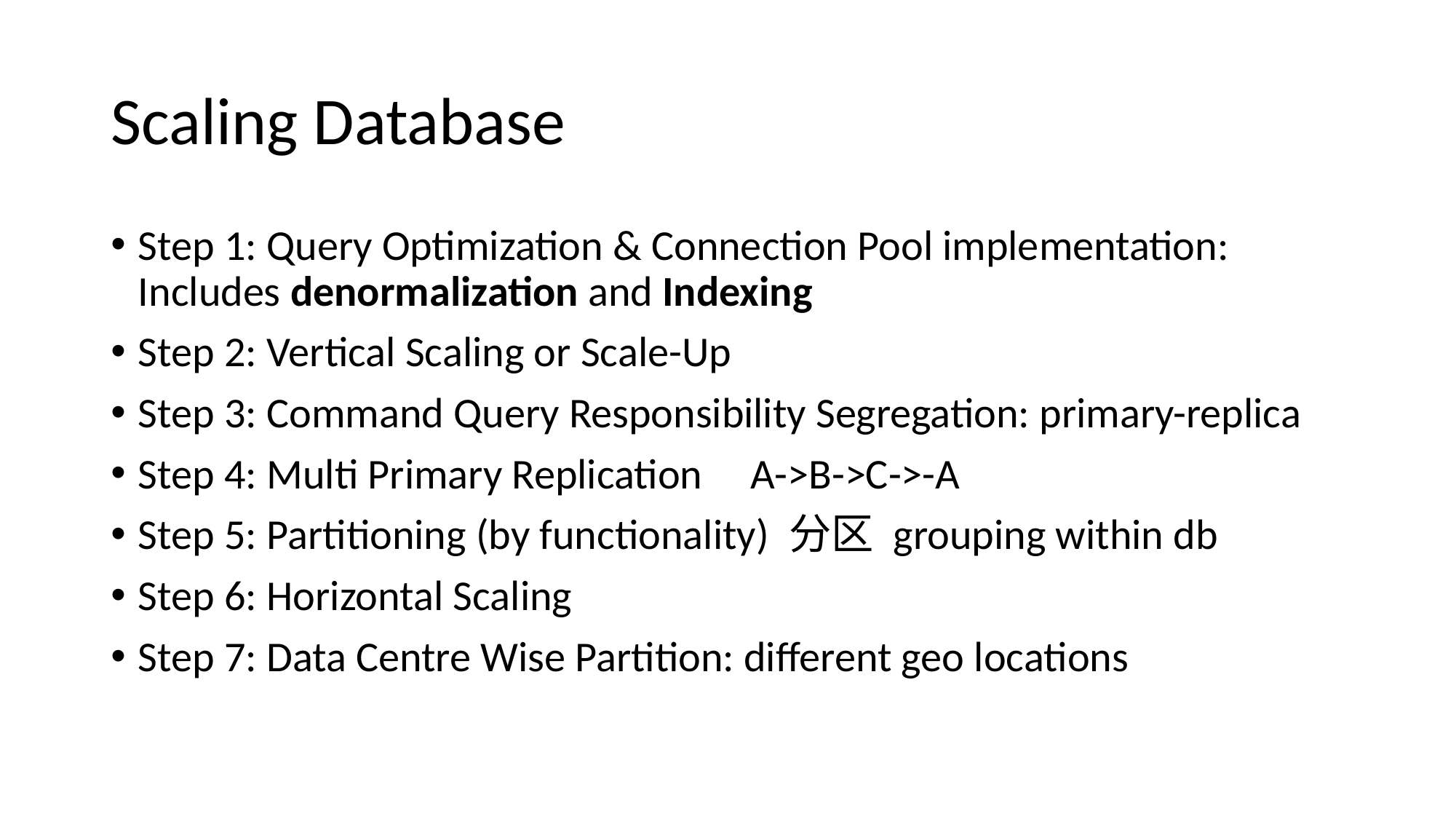

# Scaling Database
Step 1: Query Optimization & Connection Pool implementation: Includes denormalization and Indexing
Step 2: Vertical Scaling or Scale-Up
Step 3: Command Query Responsibility Segregation: primary-replica
Step 4: Multi Primary Replication     A->B->C->-A
Step 5: Partitioning (by functionality) 分区 grouping within db
Step 6: Horizontal Scaling
Step 7: Data Centre Wise Partition: different geo locations